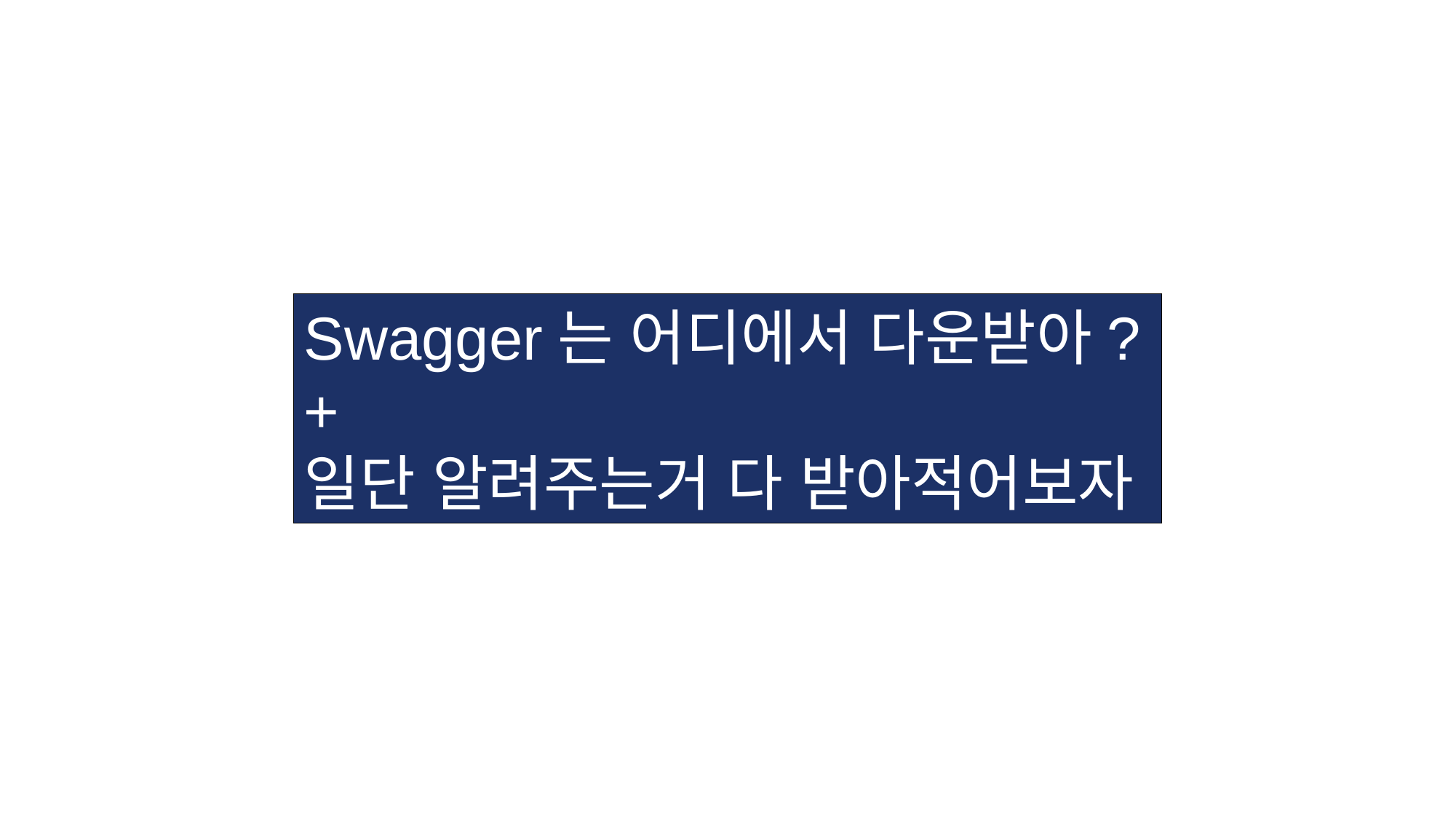

Swagger는 어디에서 다운받아?
+
일단 알려주는거 다 받아적어보자